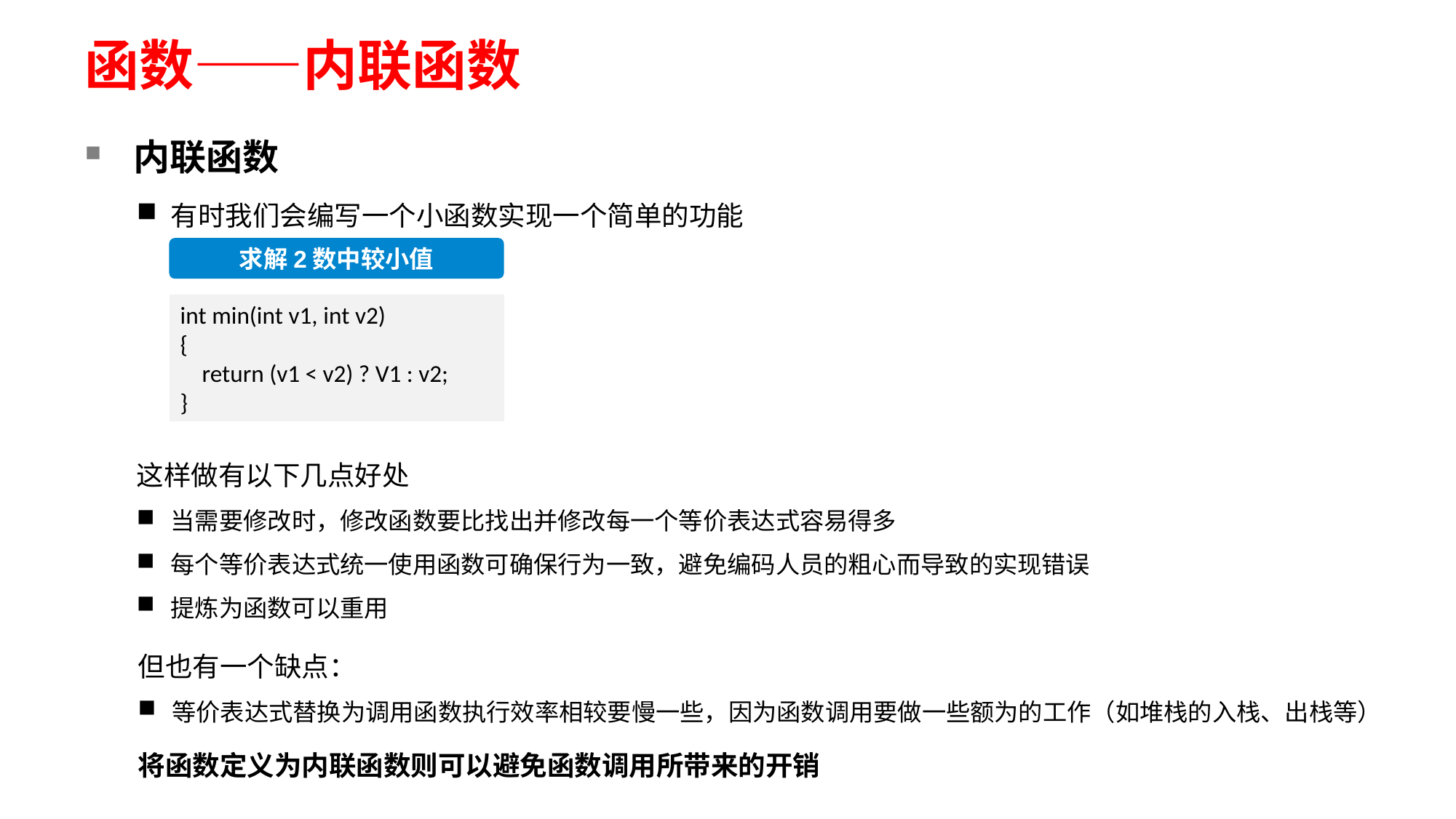

# 函数——内联函数
内联函数
有时我们会编写一个小函数实现一个简单的功能
求解2数中较小值
int min(int v1, int v2)
{
    return (v1 < v2) ? V1 : v2;
}
这样做有以下几点好处
当需要修改时，修改函数要比找出并修改每一个等价表达式容易得多
每个等价表达式统一使用函数可确保行为一致，避免编码人员的粗心而导致的实现错误
提炼为函数可以重用
但也有一个缺点：
等价表达式替换为调用函数执行效率相较要慢一些，因为函数调用要做一些额为的工作（如堆栈的入栈、出栈等）
将函数定义为内联函数则可以避免函数调用所带来的开销